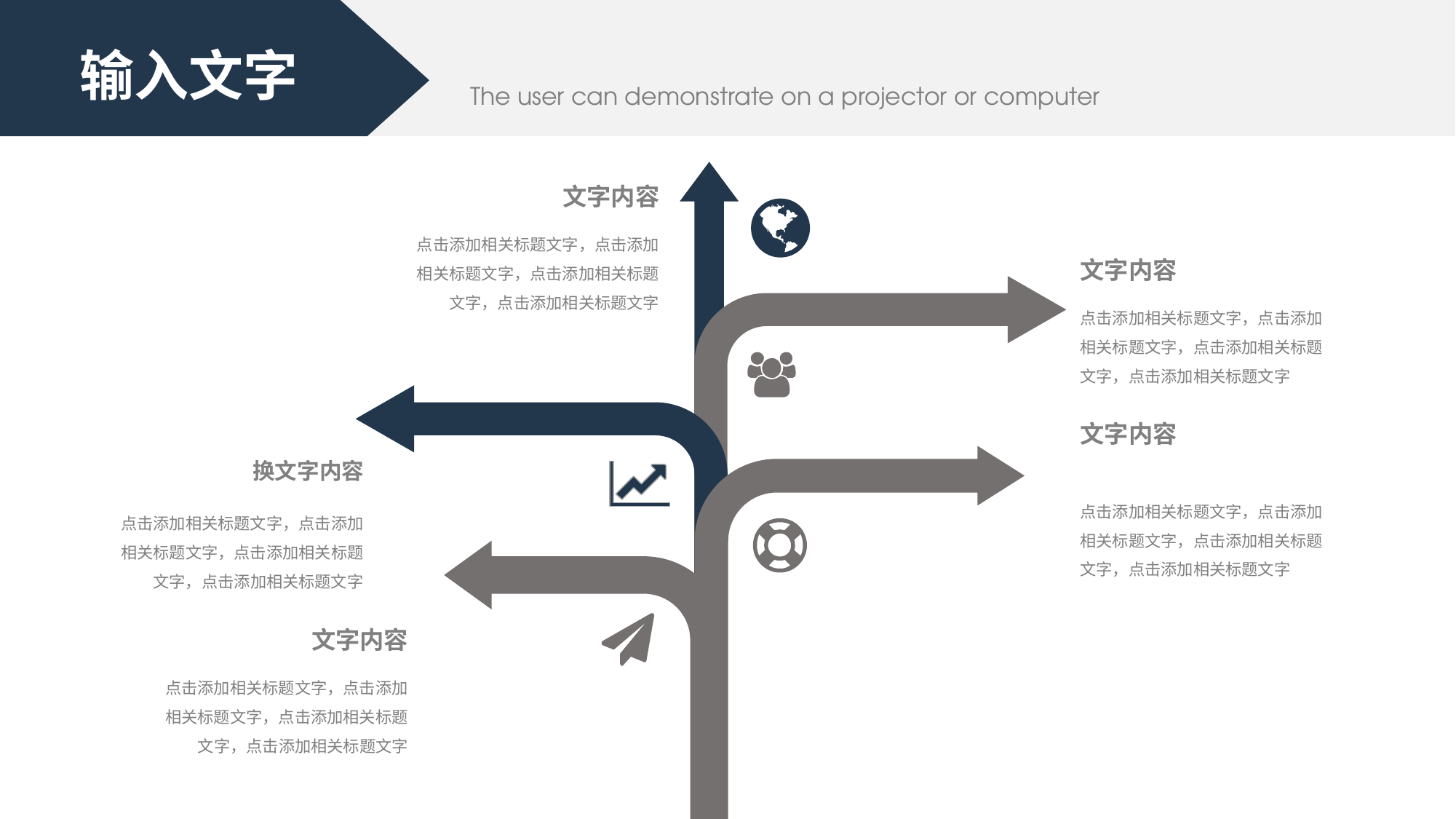

输入文字

The user can demonstrate on a projector or computer

文字内容
点击添加相关标题文字，点击添加相关标题文字，点击添加相关标题文字，点击添加相关标题文字

文字内容
点击添加相关标题文字，点击添加相关标题文字，点击添加相关标题文字，点击添加相关标题文字

文字内容
点击添加相关标题文字，点击添加相关标题文字，点击添加相关标题文字，点击添加相关标题文字

换文字内容
点击添加相关标题文字，点击添加相关标题文字，点击添加相关标题文字，点击添加相关标题文字

文字内容
点击添加相关标题文字，点击添加相关标题文字，点击添加相关标题文字，点击添加相关标题文字